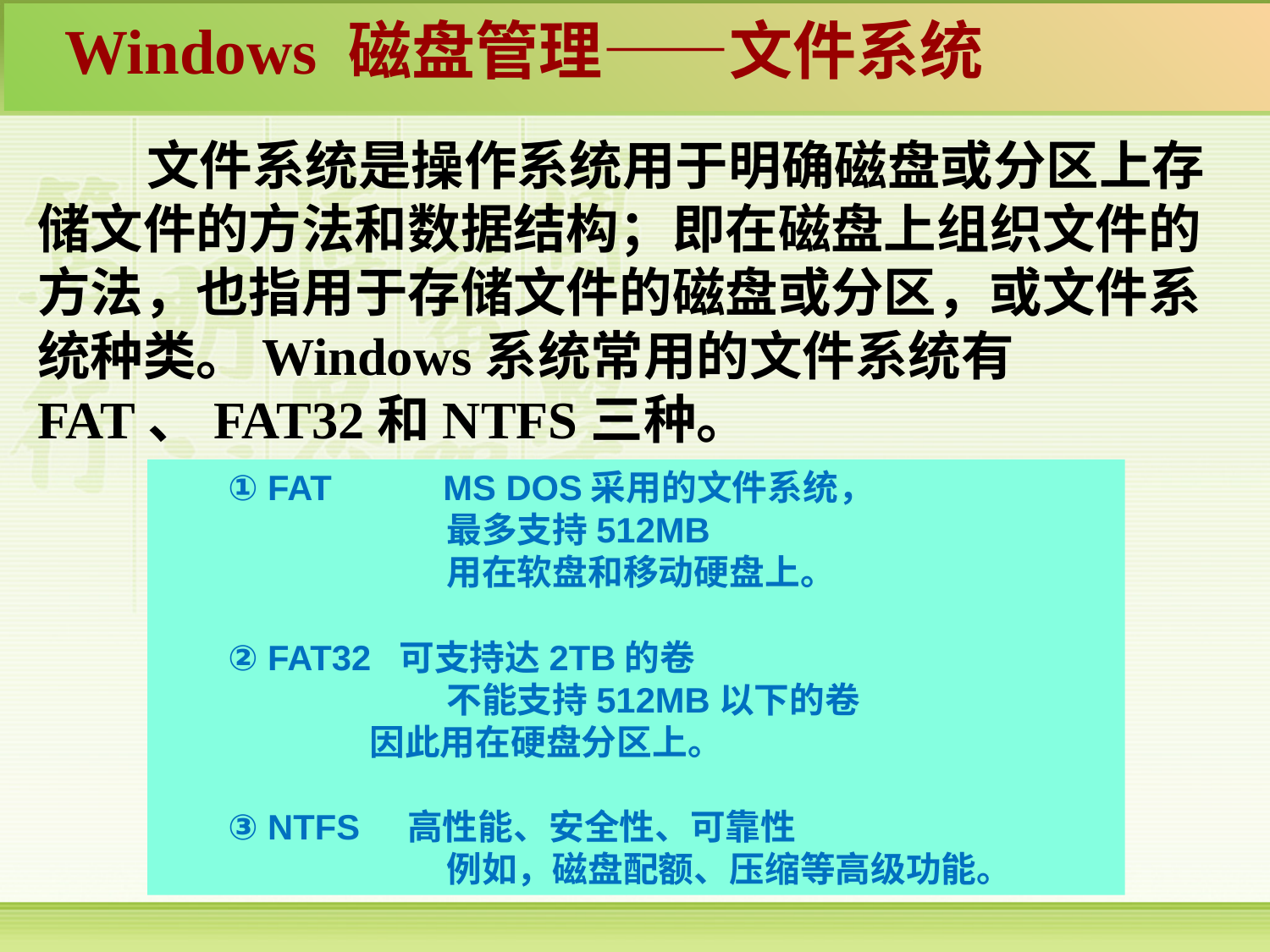

Windows 磁盘管理——文件系统
        文件系统是操作系统用于明确磁盘或分区上存储文件的方法和数据结构；即在磁盘上组织文件的方法，也指用于存储文件的磁盘或分区，或文件系统种类。Windows系统常用的文件系统有FAT、FAT32和NTFS三种。
       ① FAT	   MS DOS采用的文件系统，
                     	   最多支持512MB
	          	   用在软盘和移动硬盘上。
       ② FAT32  可支持达2TB的卷
		   不能支持512MB以下的卷
                         因此用在硬盘分区上。
       ③ NTFS    高性能、安全性、可靠性
		   例如，磁盘配额、压缩等高级功能。

66